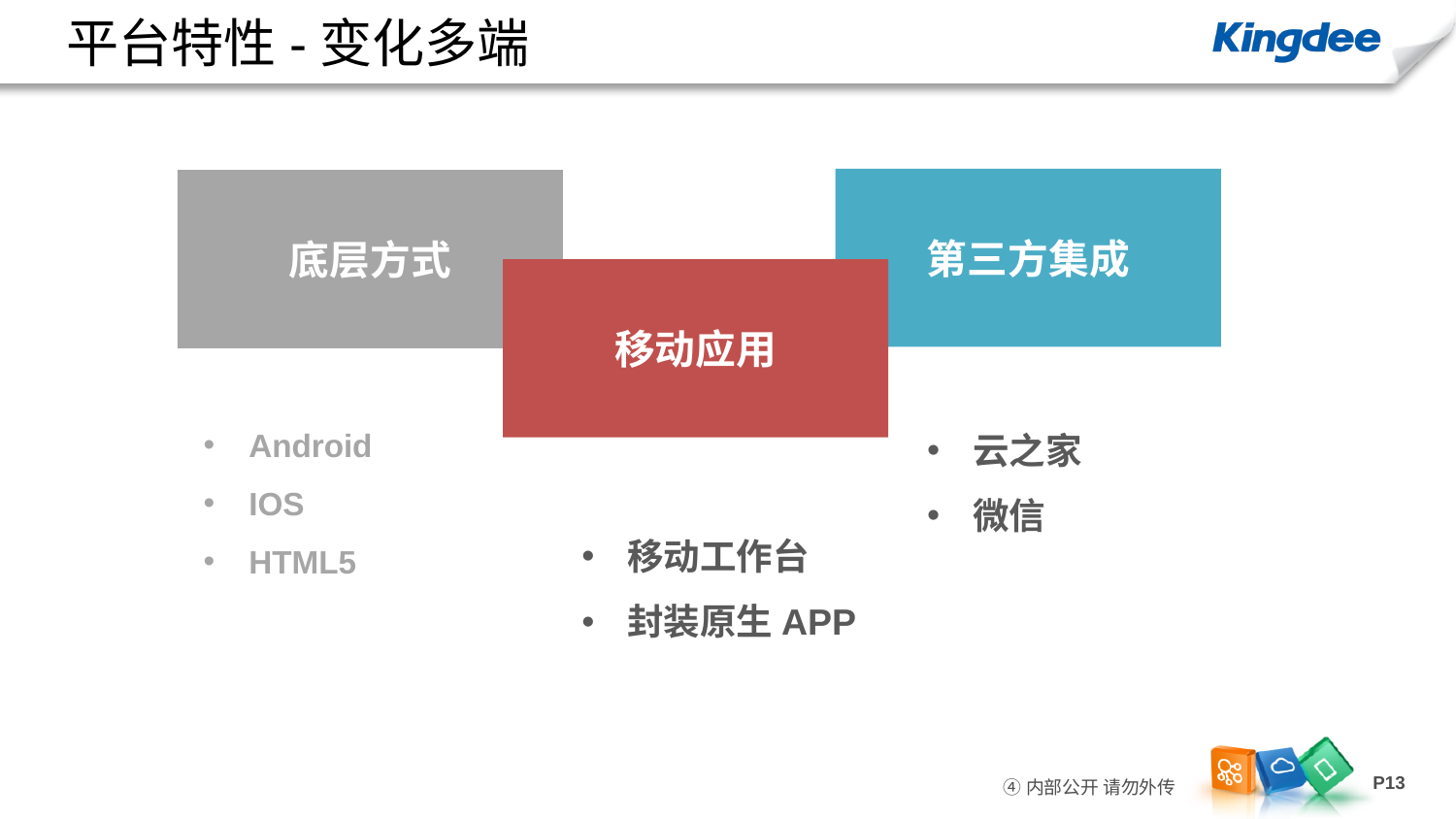

平台特性-变化多端
第三方集成
底层方式
移动应用
Android
IOS
HTML5
云之家
微信
移动工作台
封装原生APP